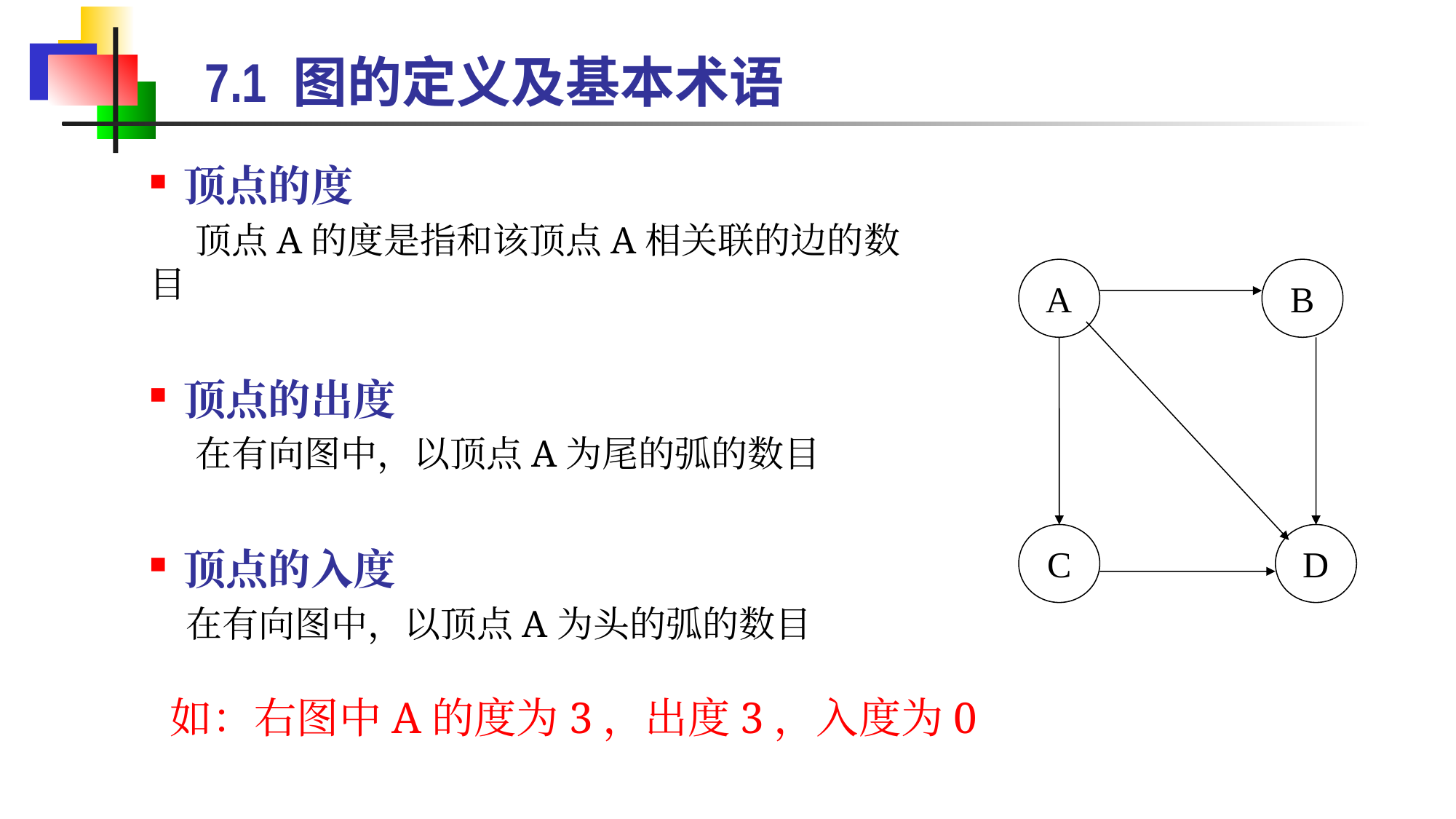

# 7.1 图的定义及基本术语
顶点的度
    顶点A的度是指和该顶点A相关联的边的数目

顶点的出度
    在有向图中，以顶点A为尾的弧的数目

顶点的入度
   在有向图中，以顶点A为头的弧的数目

A
B

C
D

 如：右图中A的度为3，出度3，入度为0